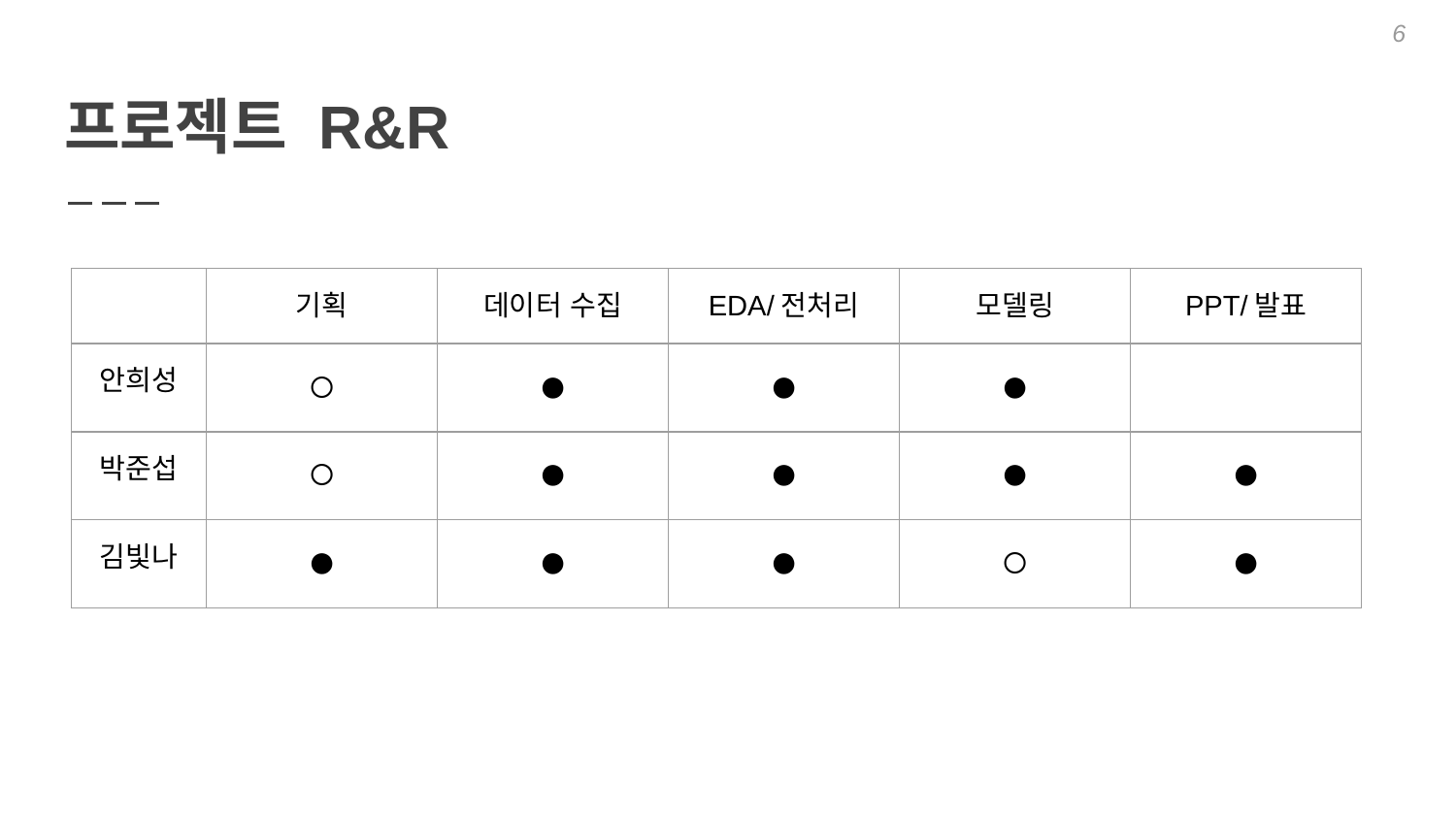

6
# 프로젝트 R&R
|  | 기획 | 데이터 수집 | EDA/전처리 | 모델링 | PPT/발표 |
| --- | --- | --- | --- | --- | --- |
| 안희성 | ○ | ● | ● | ● |  |
| 박준섭 | ○ | ● | ● | ● | ● |
| 김빛나 | ● | ● | ● | ○ | ● |